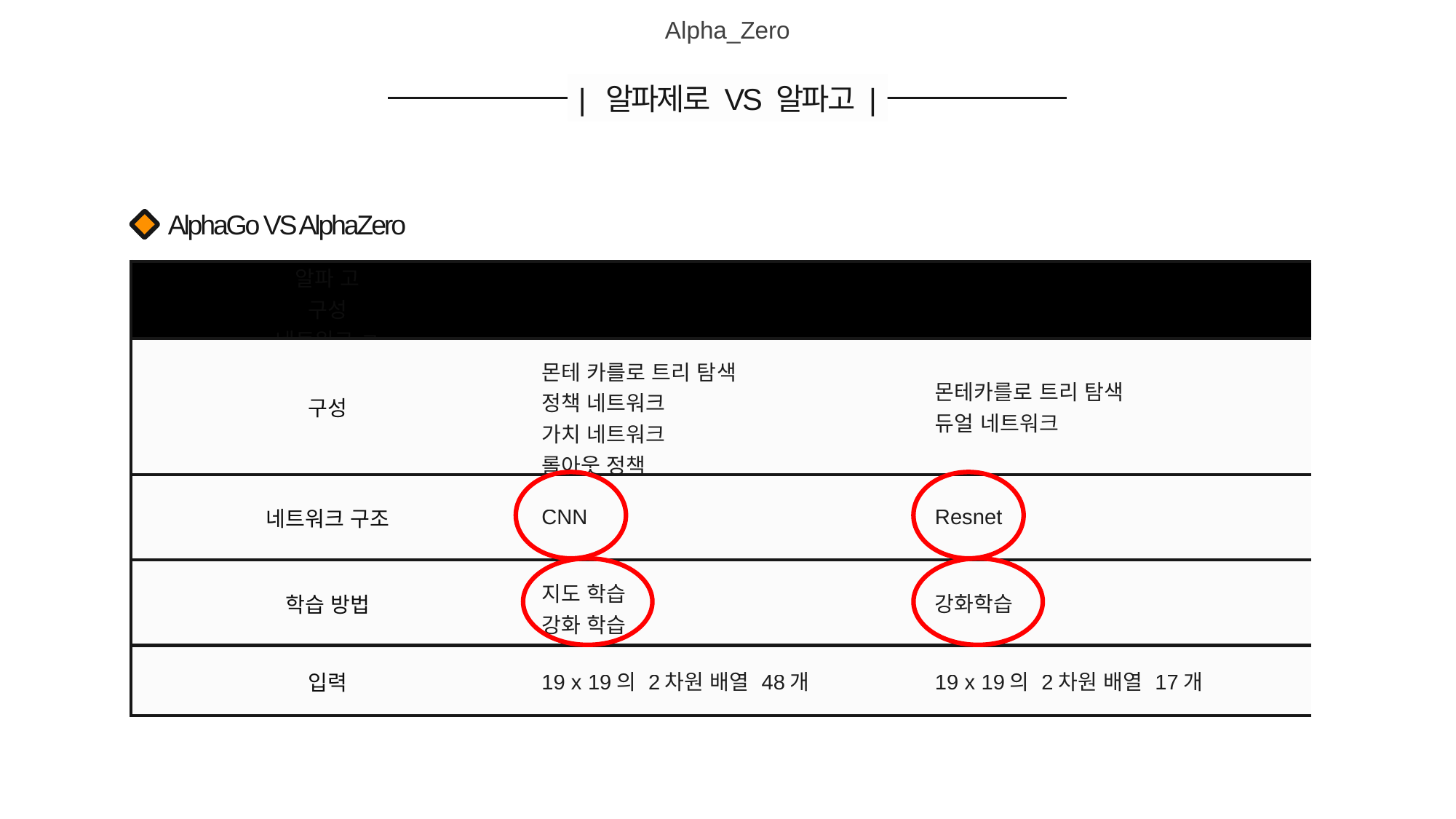

Alpha_Zero
|  알파제로 VS 알파고 |
AlphaGo VS AlphaZero

| 알파 고 구성 네트워크 ㄱ | 알파고 | 알파제로 |
| --- | --- | --- |
| 구성 | 몬테 카를로 트리 탐색 정책 네트워크 가치 네트워크 롤아웃 정책 | 몬테카를로 트리 탐색 듀얼 네트워크 |
| 네트워크 구조 | CNN | Resnet |
| 학습 방법 | 지도 학습 강화 학습 | 강화학습 |
| 입력 | 19 x 19의 2차원 배열 48개 | 19 x 19의 2차원 배열 17개 |